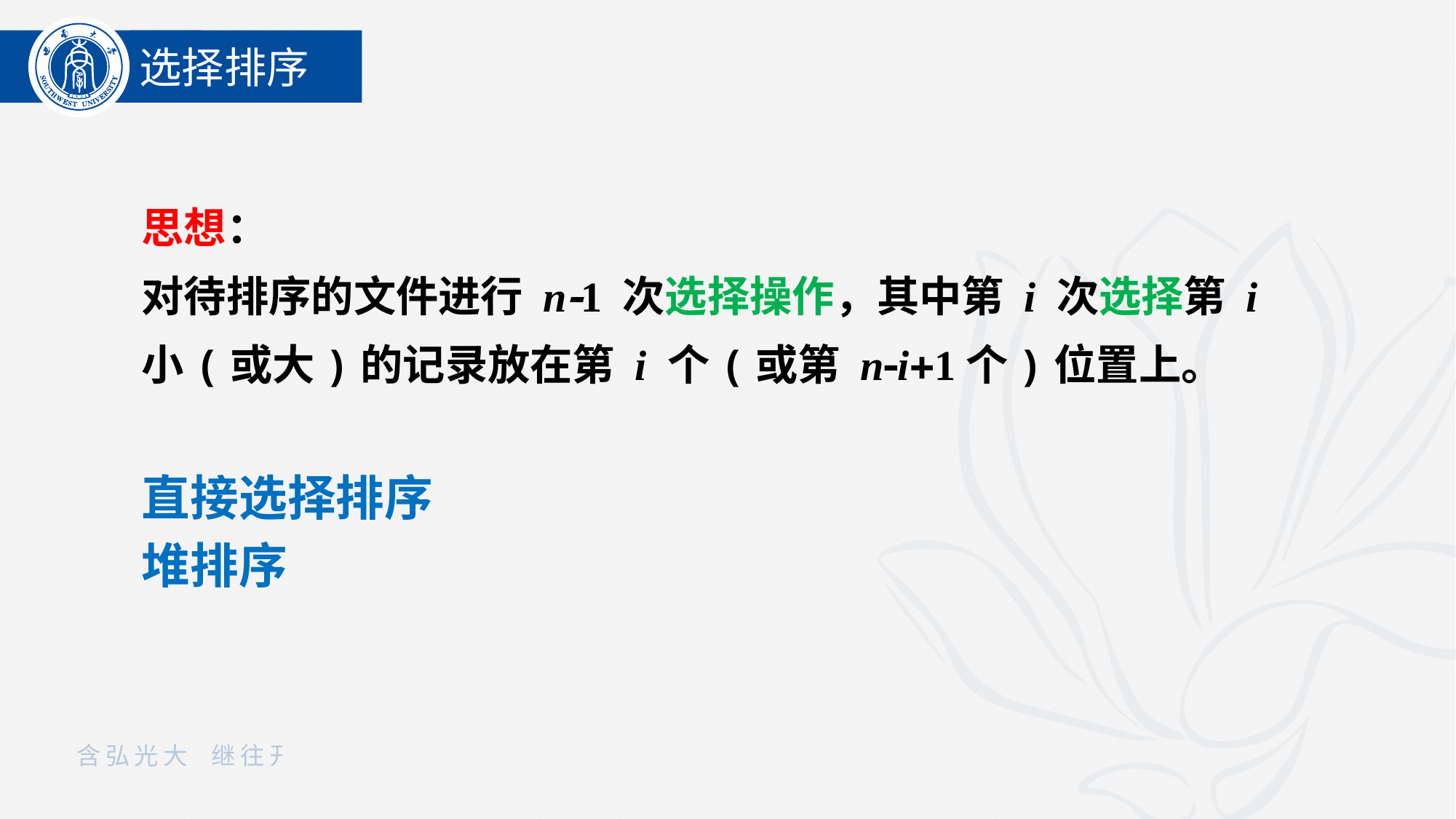

选择排序
思想：
对待排序的文件进行 n−1 次选择操作，其中第 i 次选择第 i 小(或大)的记录放在第 i 个(或第 n−i+1个)位置上。

直接选择排序
堆排序